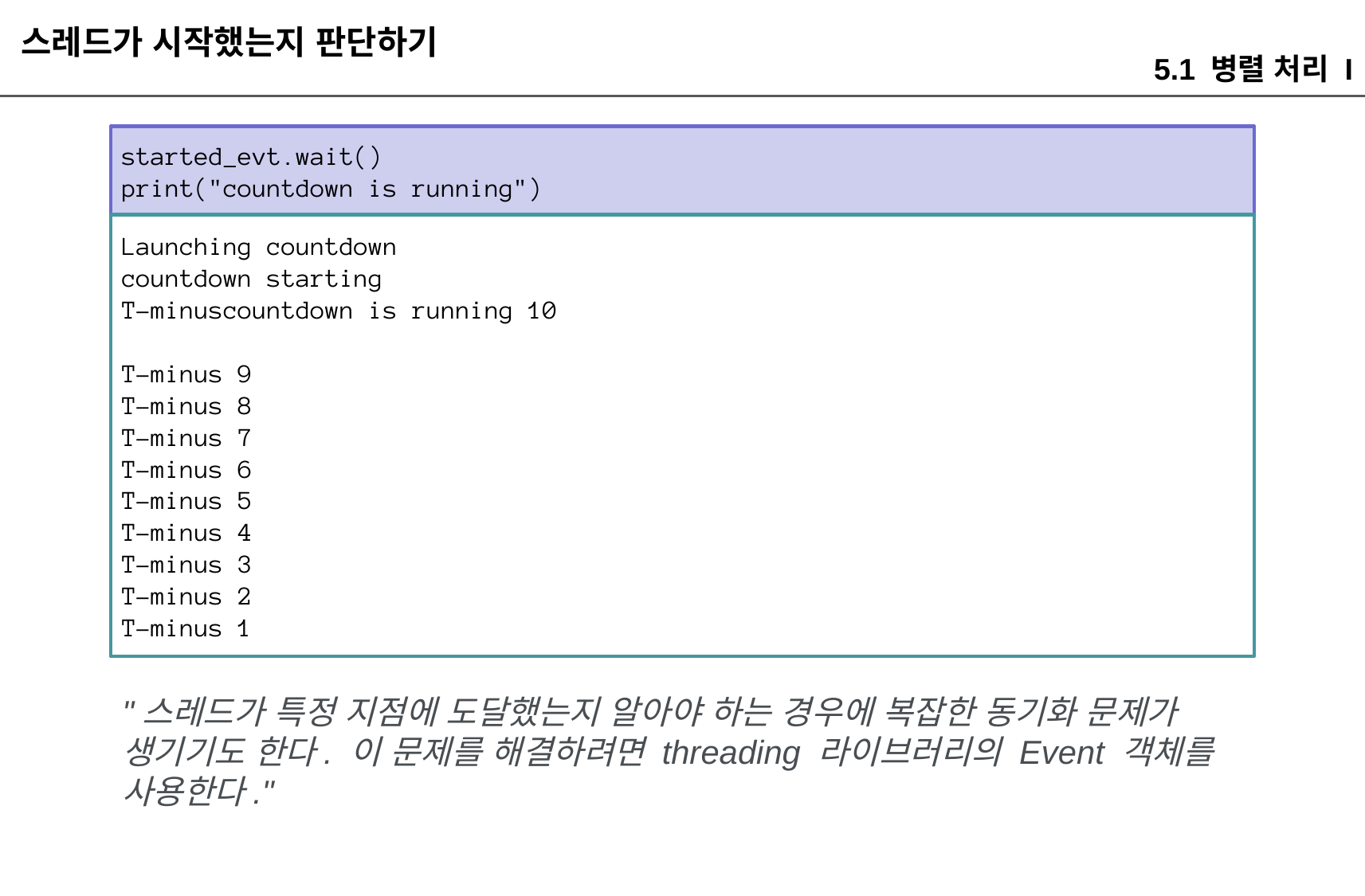

스레드가 시작했는지 판단하기
5.1 병렬 처리 I
started_evt.wait()
print("countdown is running")
Launching countdown
countdown starting
T-minuscountdown is running 10

T-minus 9
T-minus 8
T-minus 7
T-minus 6
T-minus 5
T-minus 4
T-minus 3
T-minus 2
T-minus 1
"스레드가 특정 지점에 도달했는지 알아야 하는 경우에 복잡한 동기화 문제가 생기기도 한다. 이 문제를 해결하려면 threading 라이브러리의 Event 객체를 사용한다."